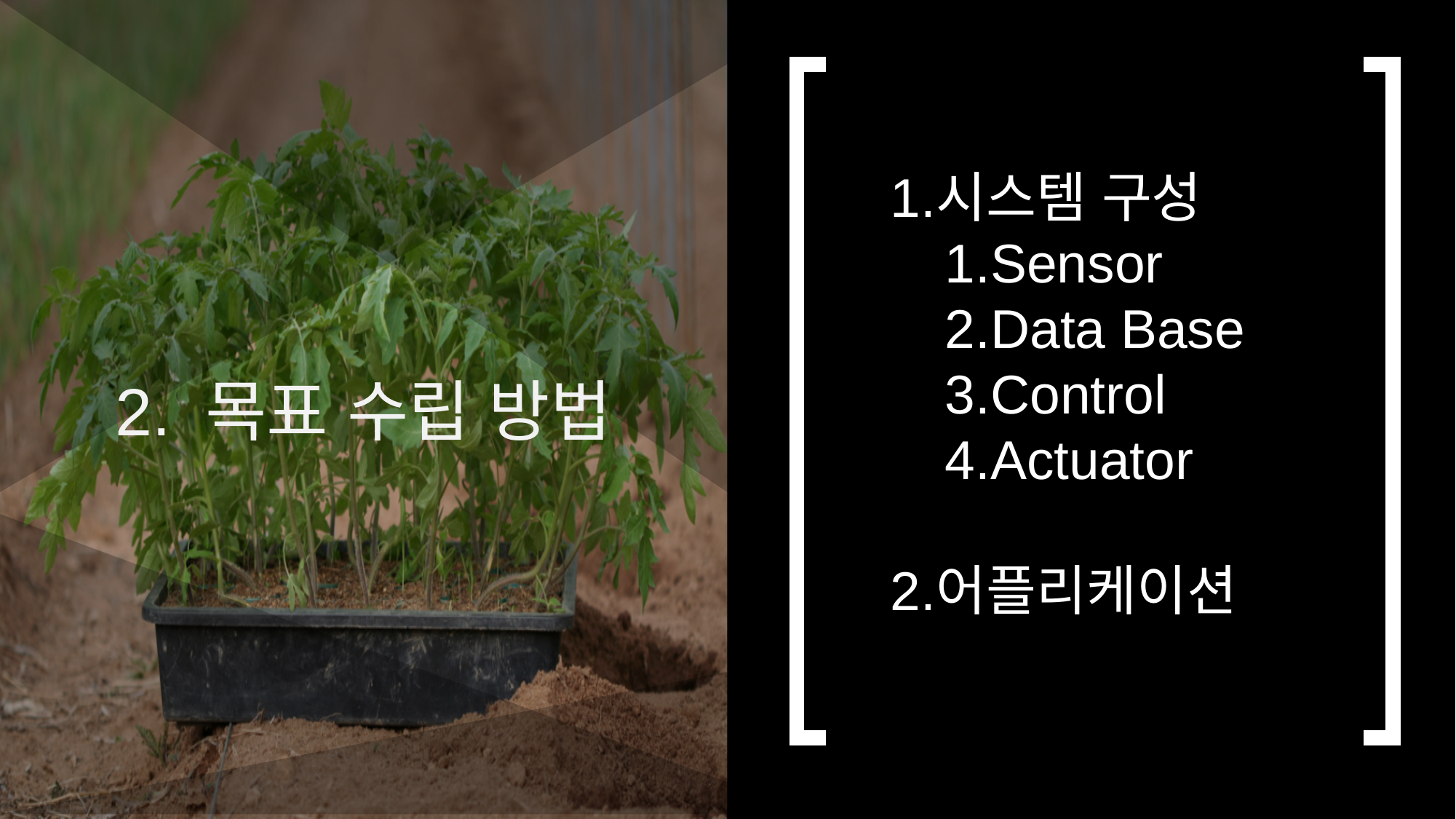

시스템 구성
Sensor
Data Base
Control
Actuator

어플리케이션
2. 목표 수립 방법